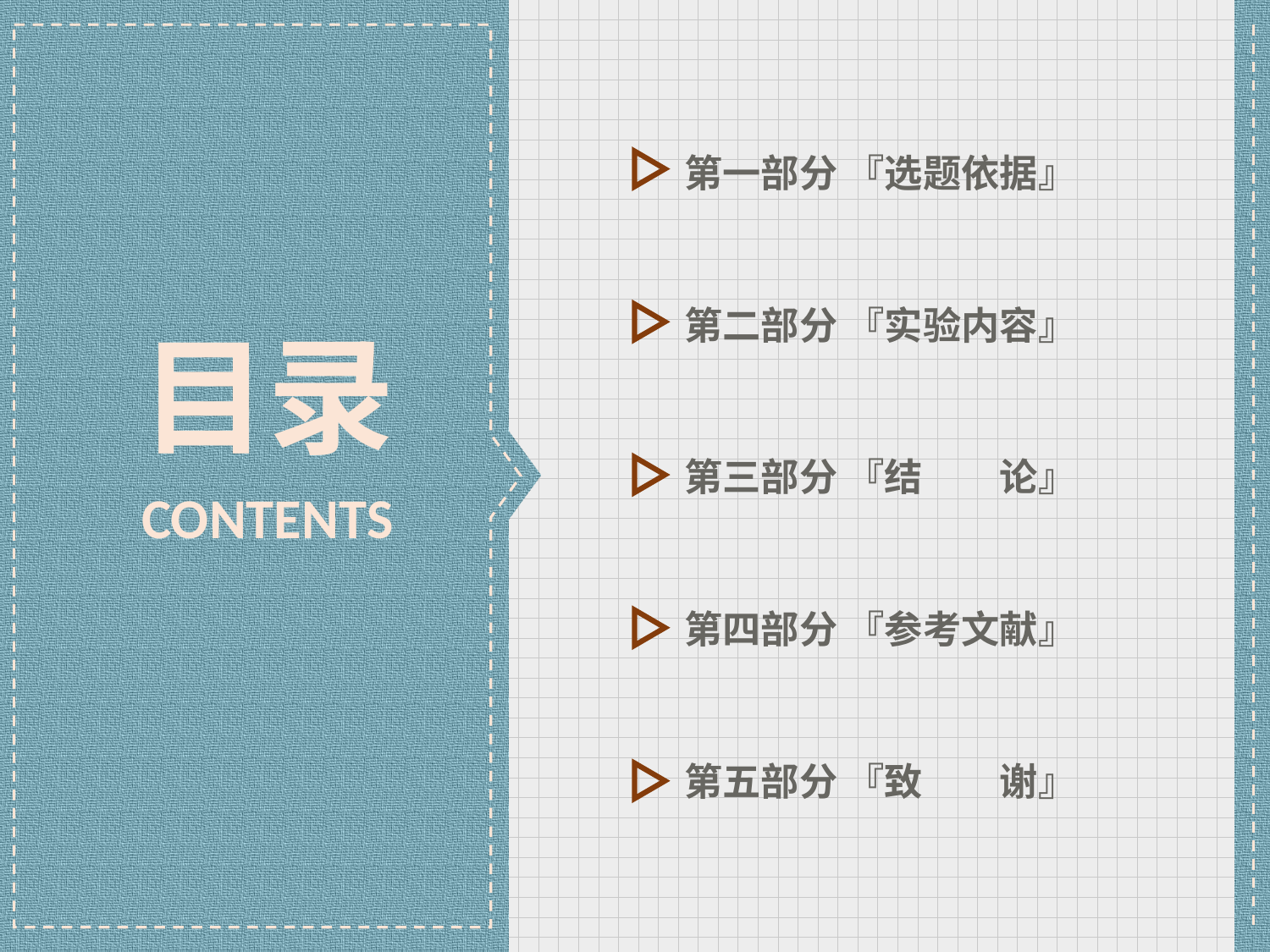

第一部分 『选题依据』

第二部分 『实验内容』
目录

第三部分 『结　　论』

CONTENTS
第四部分 『参考文献』

第五部分 『致　　谢』